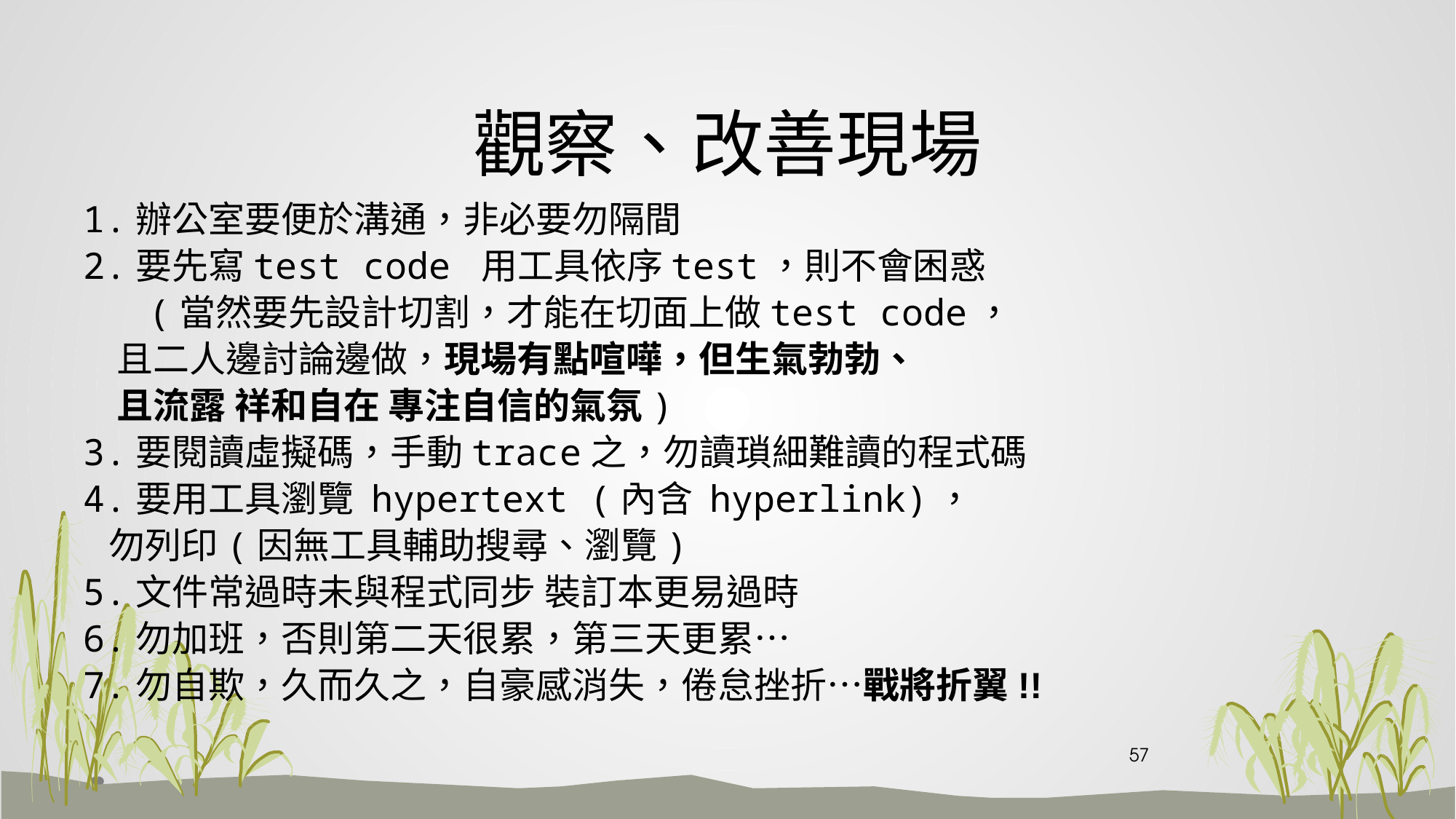

# 觀察、改善現場

1.辦公室要便於溝通，非必要勿隔間
2.要先寫test code 用工具依序test，則不會困惑
   (當然要先設計切割，才能在切面上做test code，
   且二人邊討論邊做，現場有點喧嘩，但生氣勃勃、
   且流露 祥和自在 專注自信的氣氛)
3.要閱讀虛擬碼，手動trace之，勿讀瑣細難讀的程式碼
4.要用工具瀏覽 hypertext (內含 hyperlink)，
  勿列印(因無工具輔助搜尋、瀏覽)
5.文件常過時未與程式同步 裝訂本更易過時
6.勿加班，否則第二天很累，第三天更累…
7.勿自欺，久而久之，自豪感消失，倦怠挫折…戰將折翼!!
57